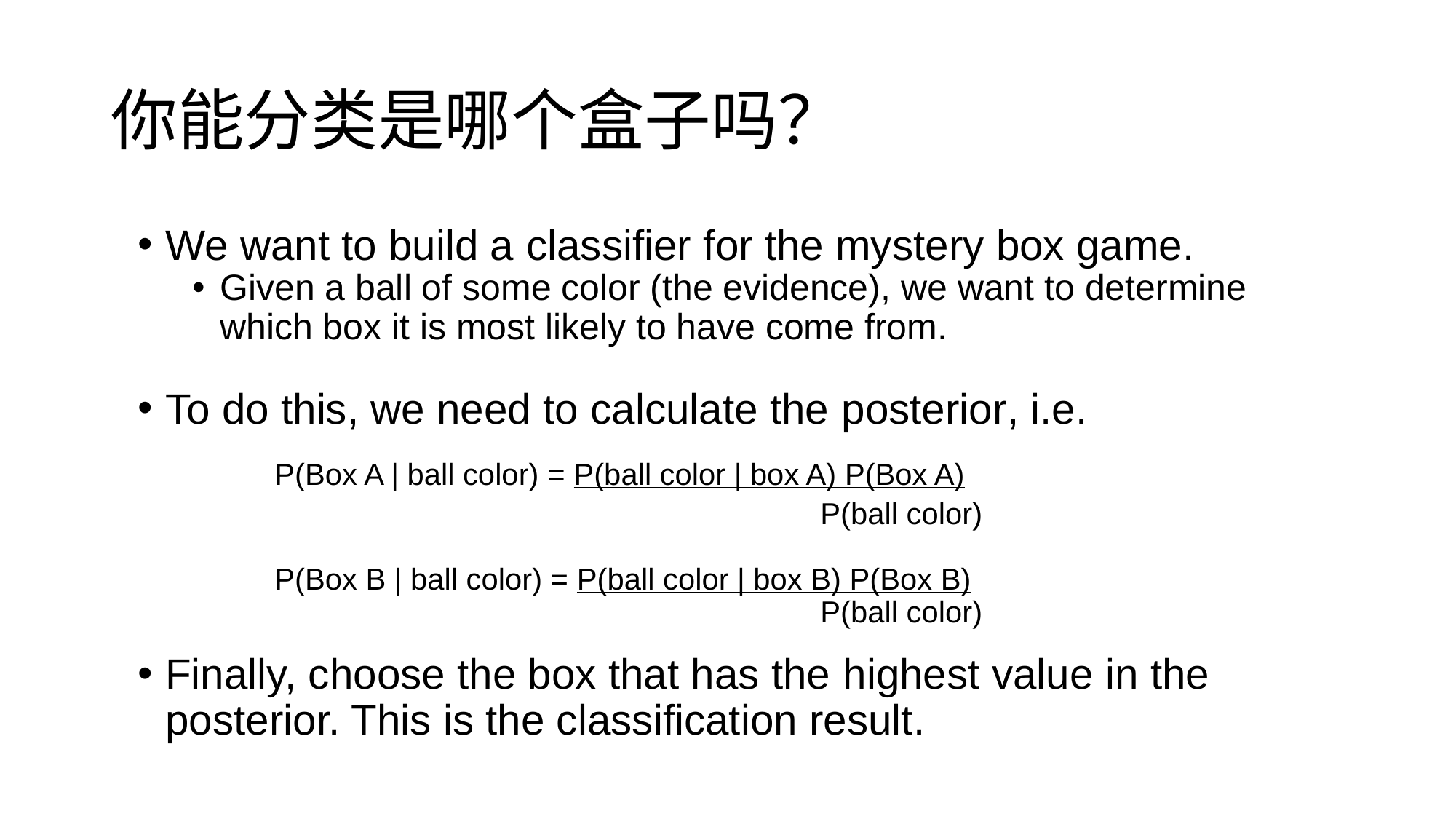

# 你能分类是哪个盒子吗？
We want to build a classifier for the mystery box game.
Given a ball of some color (the evidence), we want to determine which box it is most likely to have come from.
To do this, we need to calculate the posterior, i.e.
	P(Box A | ball color) = P(ball color | box A) P(Box A)
						P(ball color)
	P(Box B | ball color) = P(ball color | box B) P(Box B)
						P(ball color)
Finally, choose the box that has the highest value in the posterior. This is the classification result.